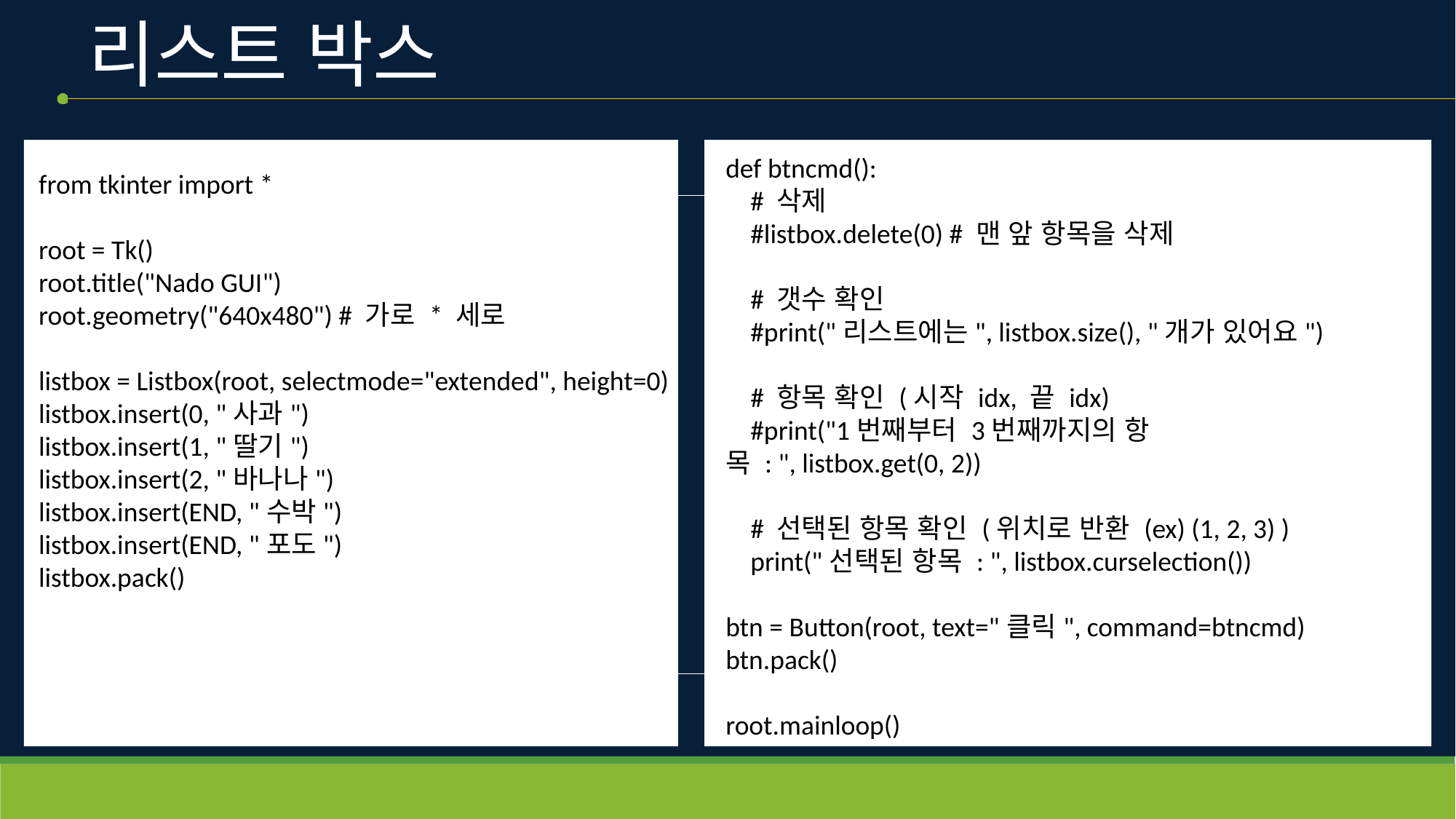

# 리스트 박스

def btncmd():
    # 삭제
    #listbox.delete(0) # 맨 앞 항목을 삭제
    # 갯수 확인
    #print("리스트에는", listbox.size(), "개가 있어요")
    # 항목 확인 (시작 idx, 끝 idx)
    #print("1번째부터 3번째까지의 항목 : ", listbox.get(0, 2))
    # 선택된 항목 확인 (위치로 반환 (ex) (1, 2, 3) )
    print("선택된 항목 : ", listbox.curselection())
btn = Button(root, text="클릭", command=btncmd)
btn.pack()
root.mainloop()
from tkinter import *
root = Tk()
root.title("Nado GUI")
root.geometry("640x480") # 가로 * 세로
listbox = Listbox(root, selectmode="extended", height=0)
listbox.insert(0, "사과")
listbox.insert(1, "딸기")
listbox.insert(2, "바나나")
listbox.insert(END, "수박")
listbox.insert(END, "포도")
listbox.pack()